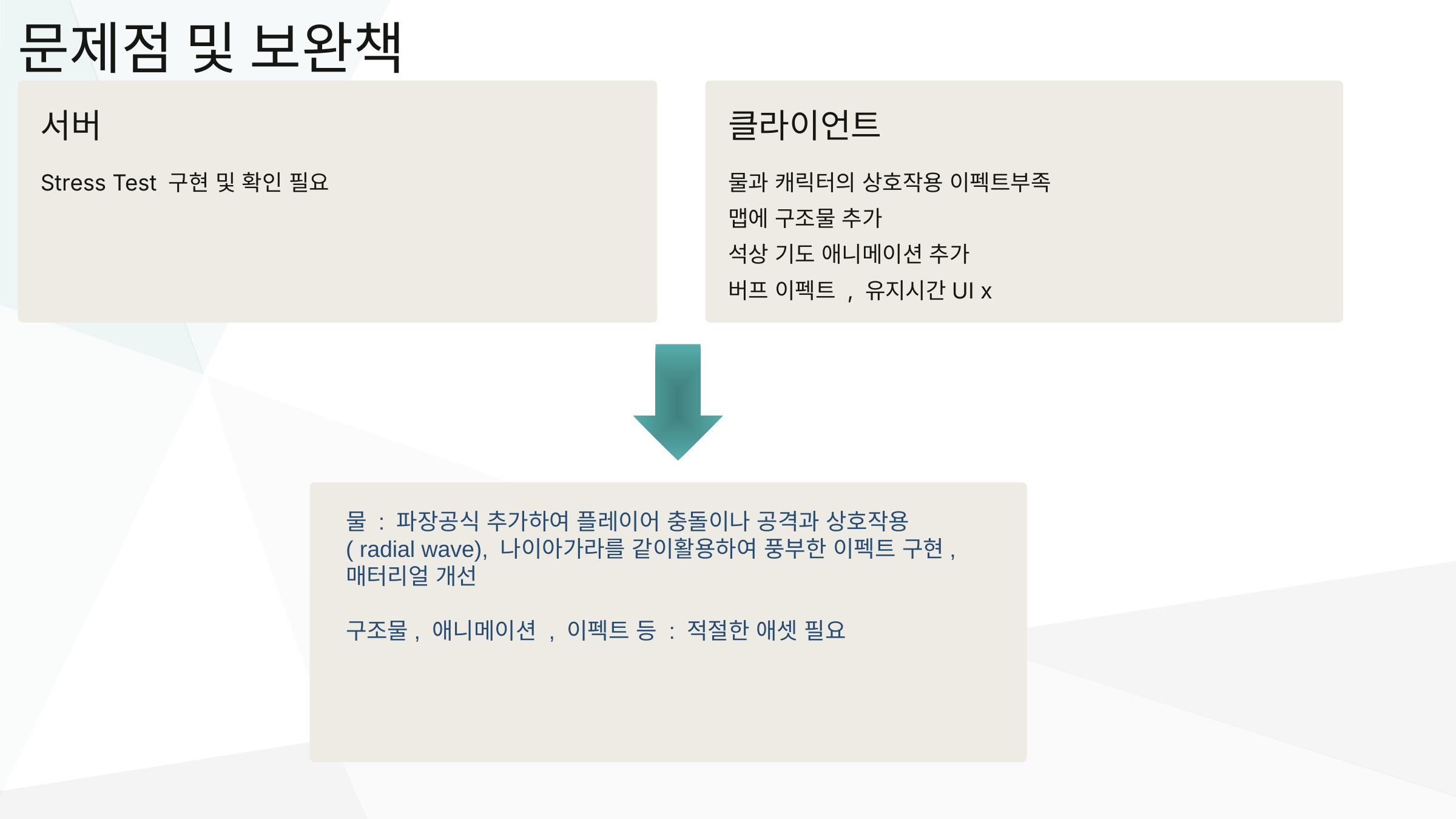

문제점 및 보완책

서버
클라이언트
Stress Test 구현 및 확인 필요
물과 캐릭터의 상호작용 이펙트부족
맵에 구조물 추가
석상 기도 애니메이션 추가
버프 이펙트 , 유지시간UI x

물 : 파장공식 추가하여 플레이어 충돌이나 공격과 상호작용
( radial wave), 나이아가라를 같이활용하여 풍부한 이펙트 구현, 매터리얼 개선

구조물, 애니메이션 , 이펙트 등 : 적절한 애셋 필요